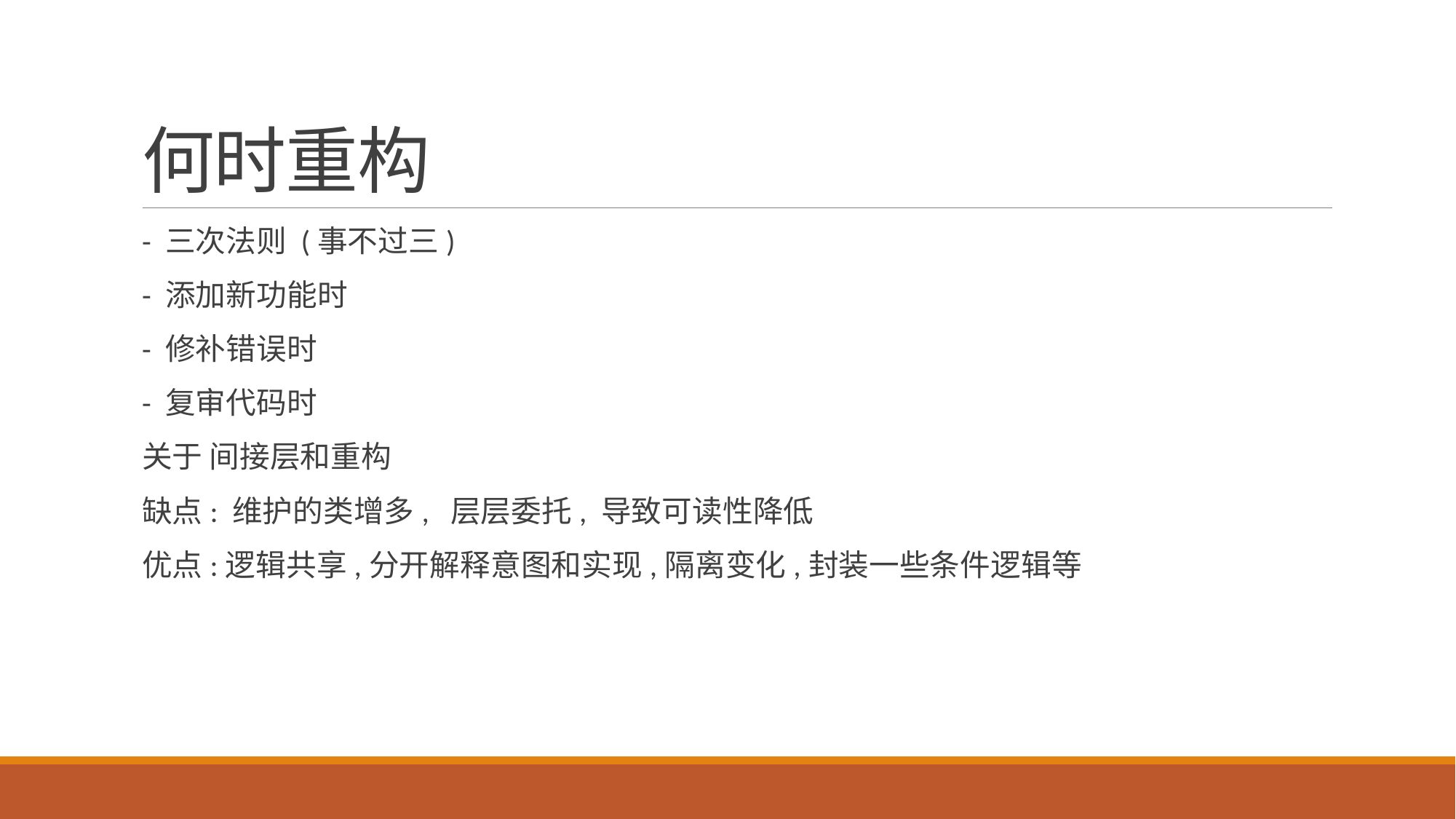

# 何时重构
- 三次法则 (事不过三)
- 添加新功能时
- 修补错误时
- 复审代码时
关于 间接层和重构
缺点: 维护的类增多,  层层委托, 导致可读性降低
优点:逻辑共享,分开解释意图和实现,隔离变化,封装一些条件逻辑等